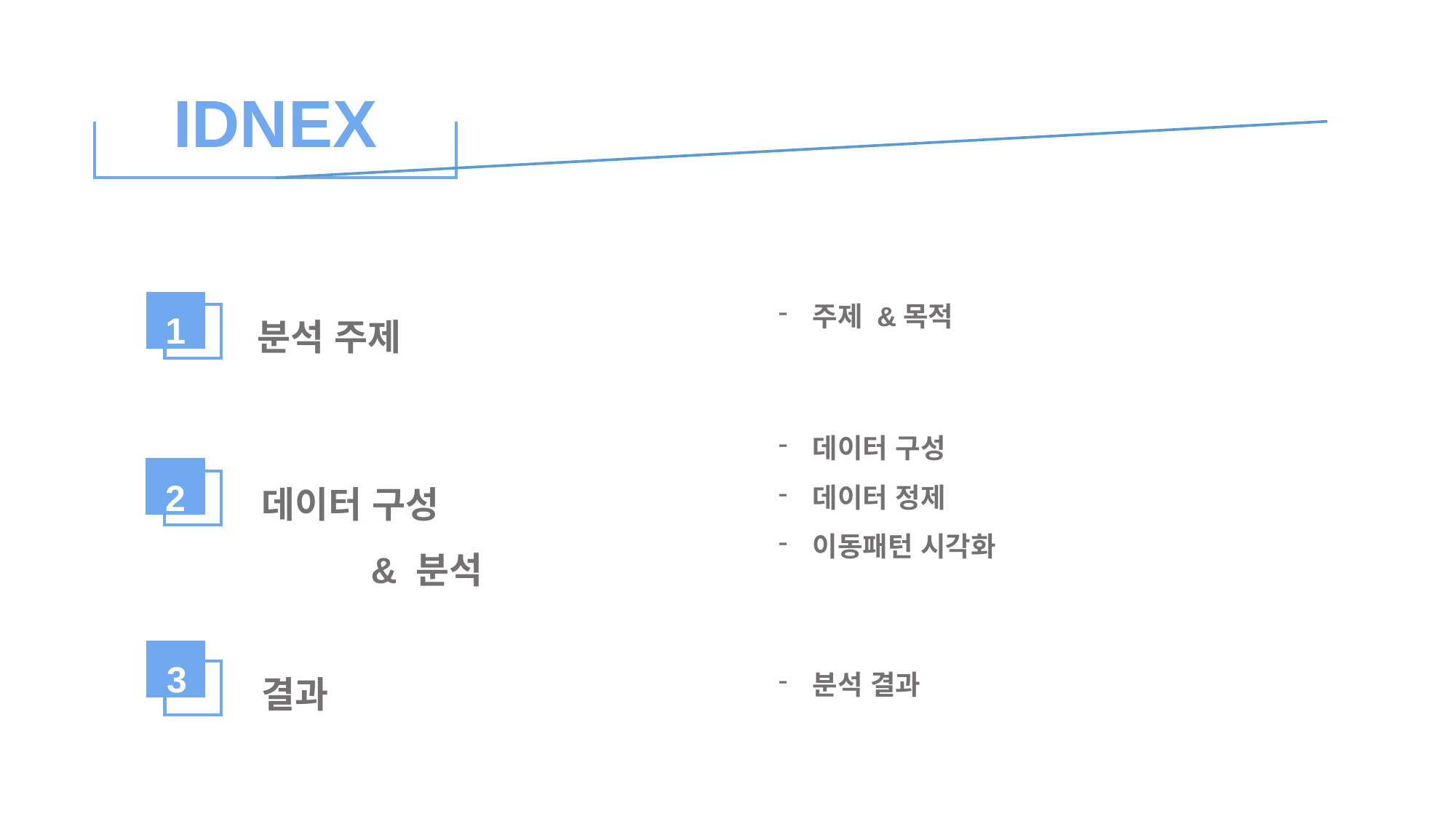

IDNEX
1
분석 주제

2
데이터 구성
	& 분석

3

결과

주제 &목적
데이터 구성
데이터 정제
이동패턴 시각화

분석 결과